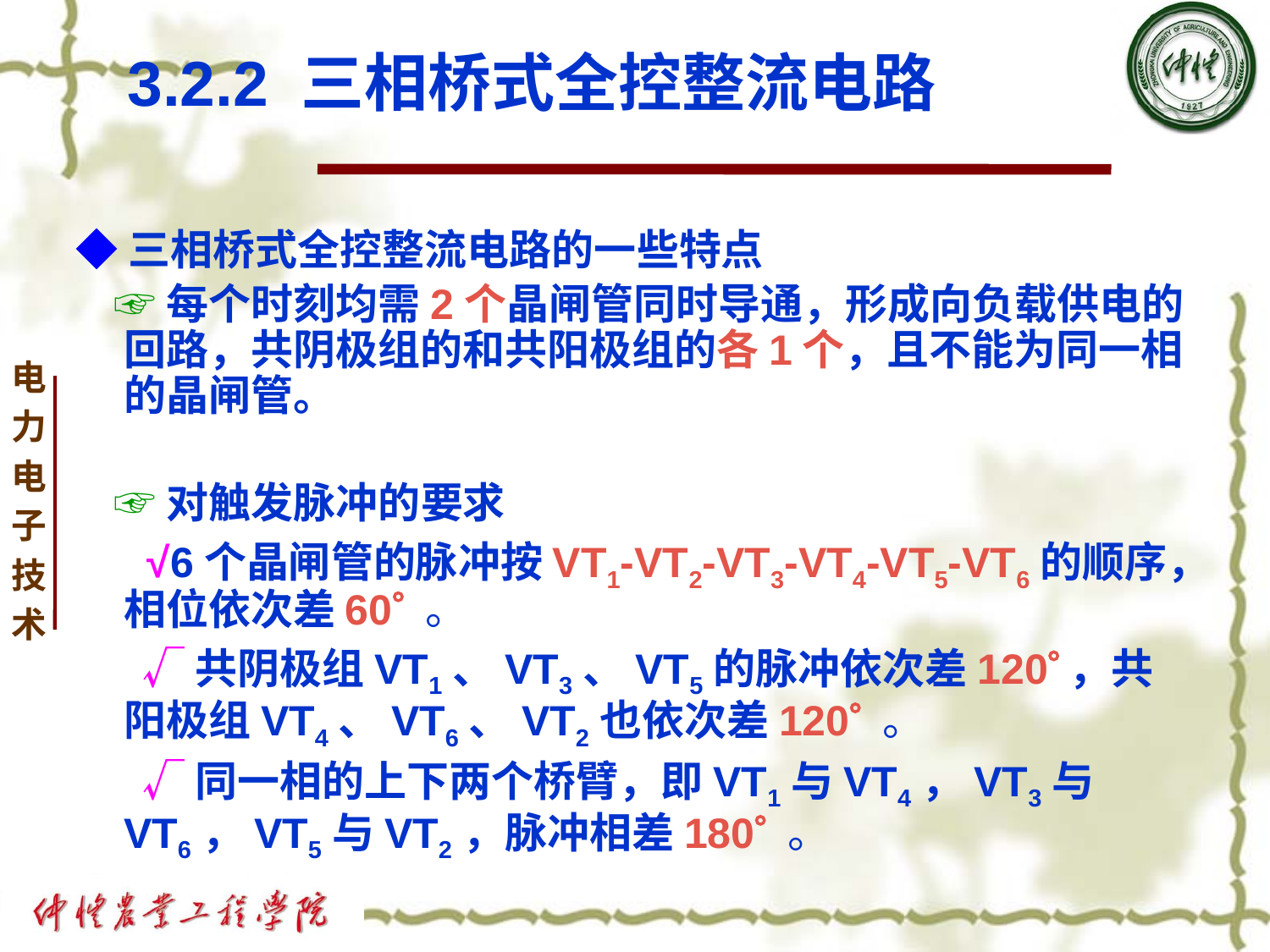

# 3.2.2 三相桥式全控整流电路
◆三相桥式全控整流电路的一些特点
    ☞每个时刻均需2个晶闸管同时导通，形成向负载供电的回路，共阴极组的和共阳极组的各1个，且不能为同一相的晶闸管。

    ☞对触发脉冲的要求
      √6个晶闸管的脉冲按VT1-VT2-VT3-VT4-VT5-VT6的顺序，相位依次差60° 。
       √共阴极组VT1、VT3、VT5的脉冲依次差120°，共阳极组VT4、VT6、VT2也依次差120° 。
       √同一相的上下两个桥臂，即VT1与VT4，VT3与VT6，VT5与VT2，脉冲相差180° 。